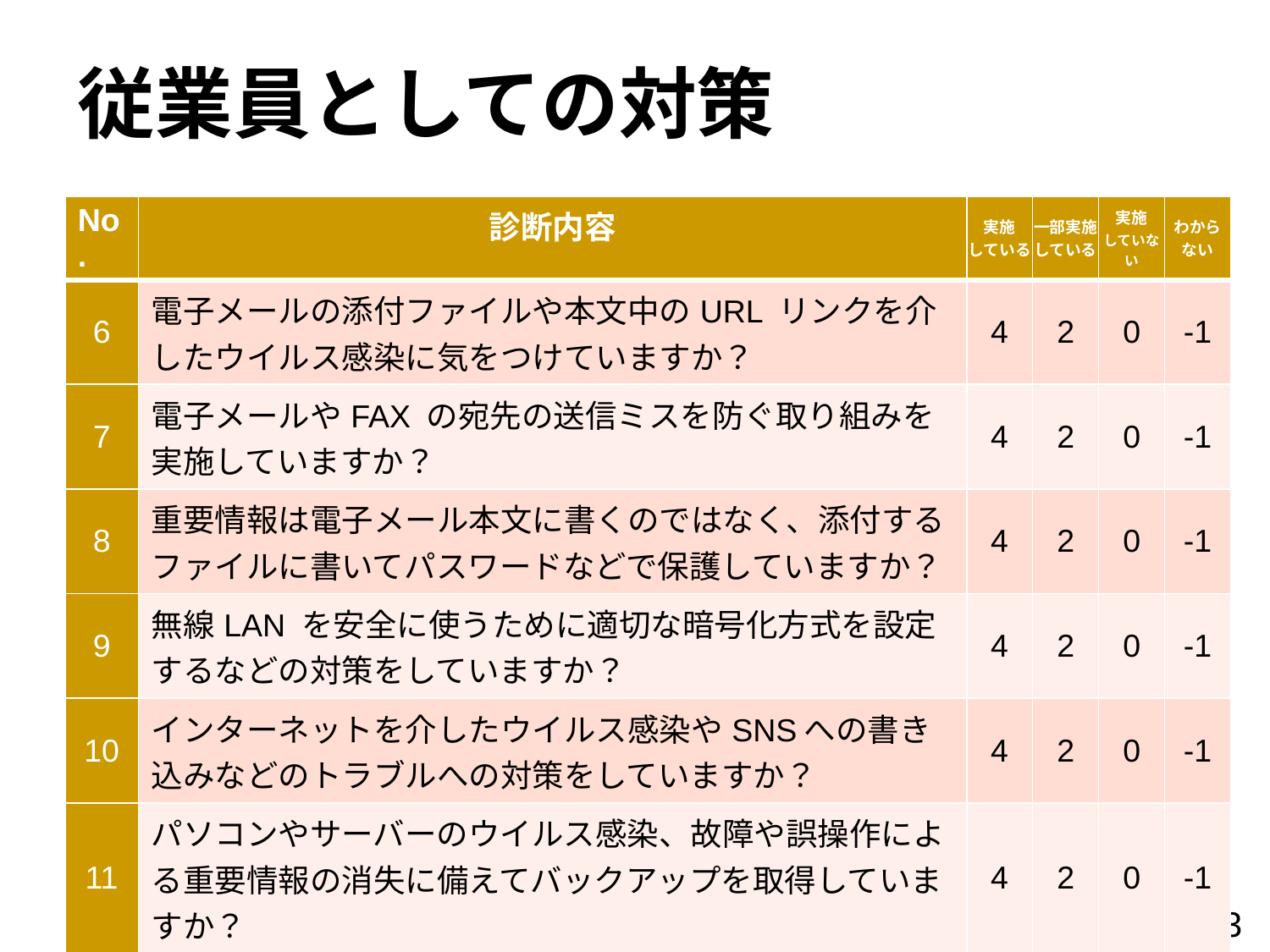

従業員としての対策
| No. | 診断内容 | 実施 している | 一部実施 している | 実施 していない | わから ない |
| --- | --- | --- | --- | --- | --- |
| 6 | 電子メールの添付ファイルや本文中のURL リンクを介したウイルス感染に気をつけていますか？ | 4 | 2 | 0 | -1 |
| 7 | 電子メールやFAX の宛先の送信ミスを防ぐ取り組みを 実施していますか？ | 4 | 2 | 0 | -1 |
| 8 | 重要情報は電子メール本文に書くのではなく、添付する ファイルに書いてパスワードなどで保護していますか？ | 4 | 2 | 0 | -1 |
| 9 | 無線LAN を安全に使うために適切な暗号化方式を設定するなどの対策をしていますか？ | 4 | 2 | 0 | -1 |
| 10 | インターネットを介したウイルス感染やSNSへの書き込みなどのトラブルへの対策をしていますか？ | 4 | 2 | 0 | -1 |
| 11 | パソコンやサーバーのウイルス感染、故障や誤操作による重要情報の消失に備えてバックアップを取得していますか？ | 4 | 2 | 0 | -1 |